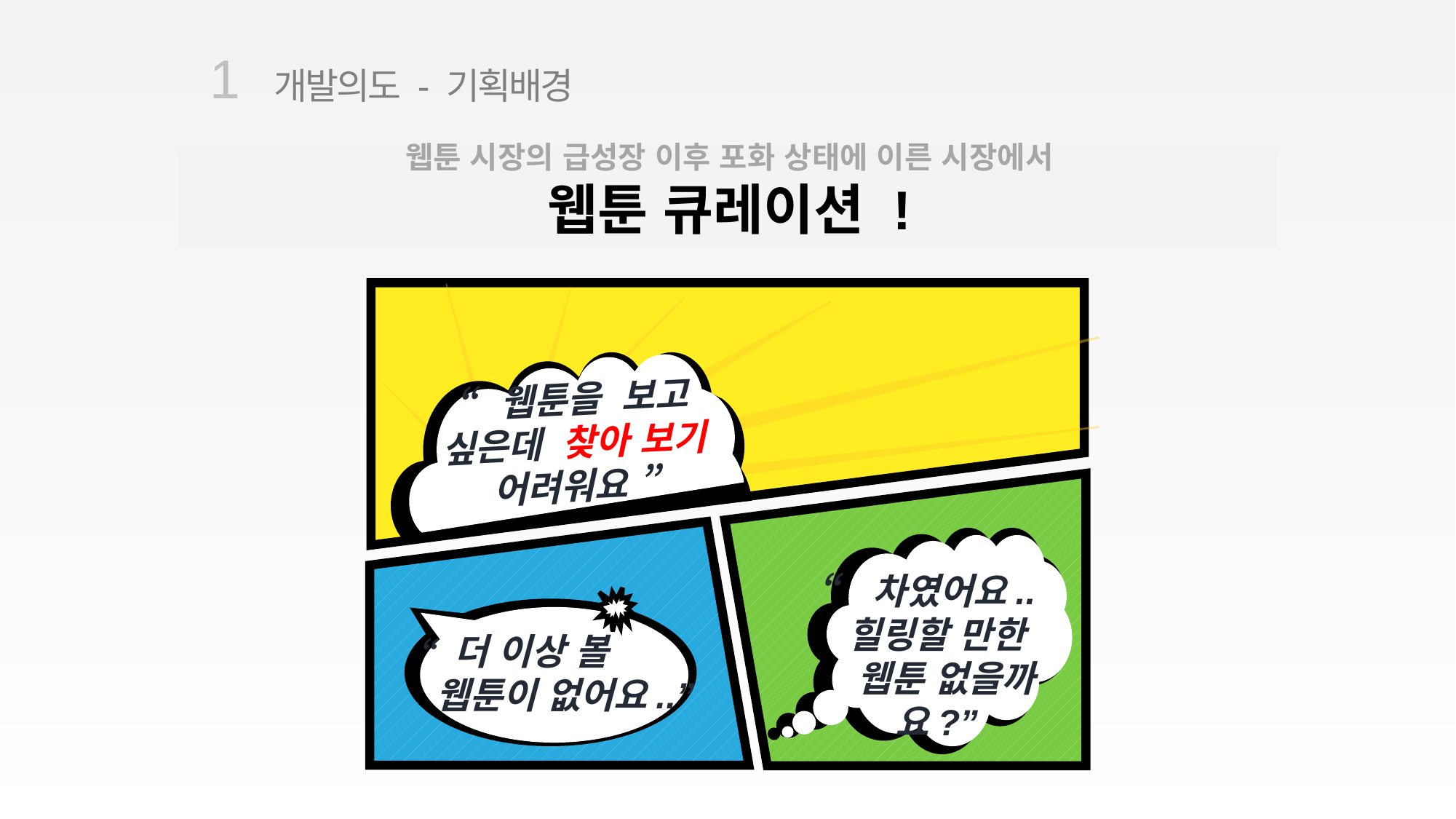

개발의도 - 기획배경
1
웹툰 시장의 급성장 이후 포화 상태에 이른 시장에서
웹툰 큐레이션 !

“웹툰을  보고 싶은데  찾아 보기 어려워요 ”

“ 차였어요..
힐링할 만한
 웹툰 없을까요?”

“더 이상 볼
 웹툰이 없어요..”